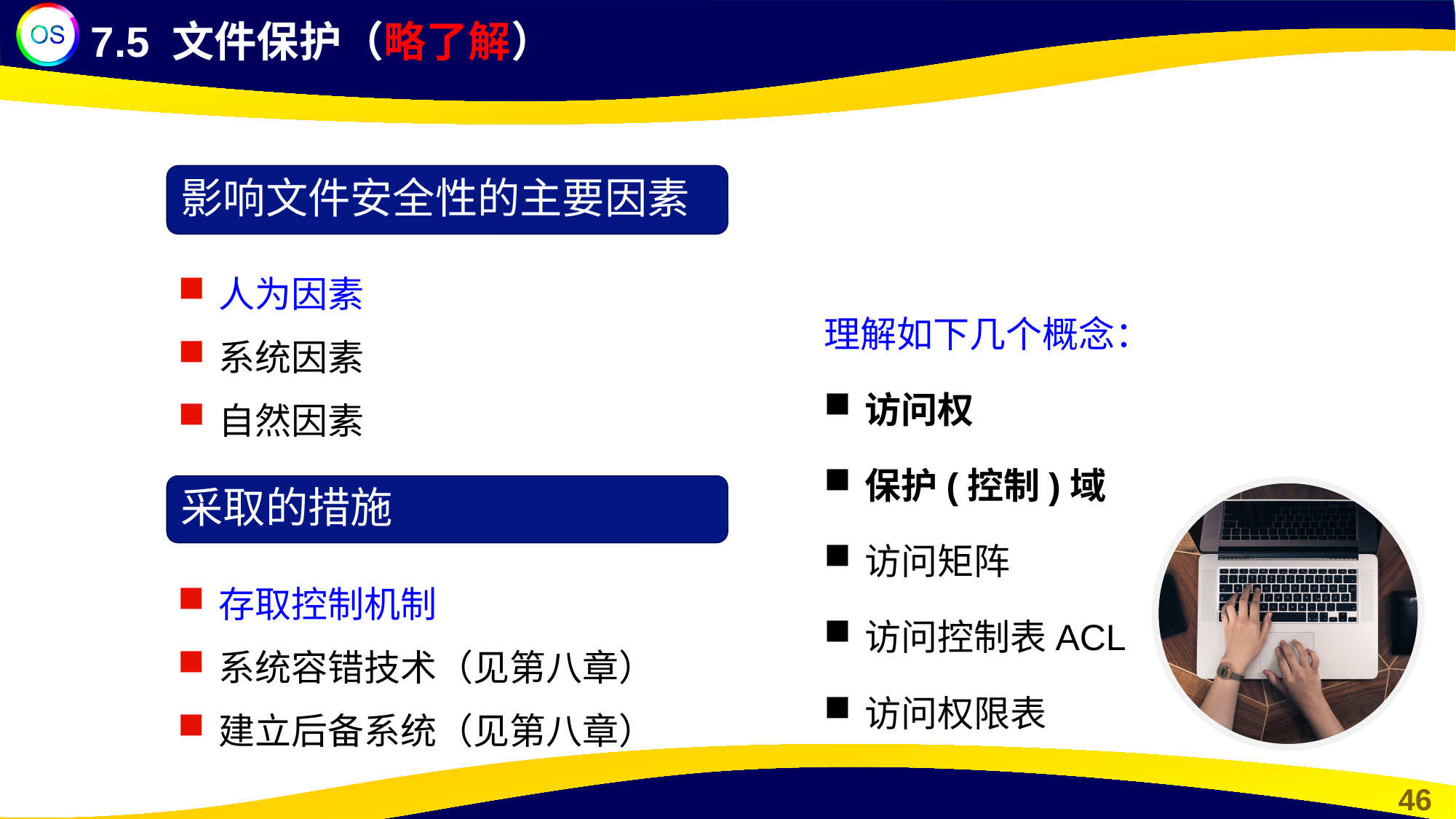

7.5 文件保护（略了解）
影响文件安全性的主要因素
人为因素
系统因素
自然因素
理解如下几个概念：
访问权
保护(控制)域
访问矩阵
访问控制表ACL
访问权限表
采取的措施

存取控制机制
系统容错技术（见第八章）
建立后备系统（见第八章）